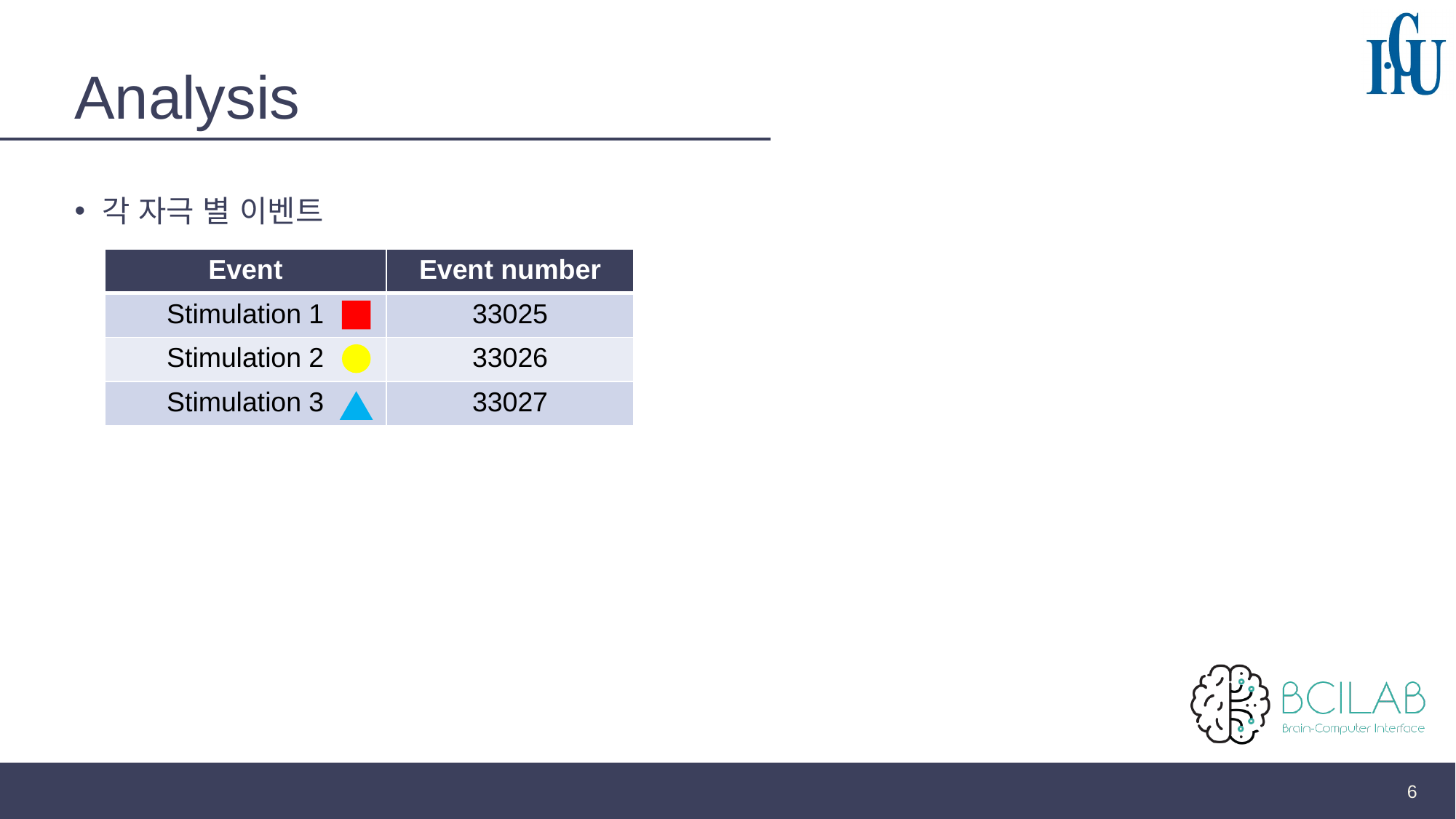

# Analysis
각 자극 별 이벤트

| Event | Event number |
| --- | --- |
| Stimulation 1 | 33025 |
| Stimulation 2 | 33026 |
| Stimulation 3 | 33027 |

6